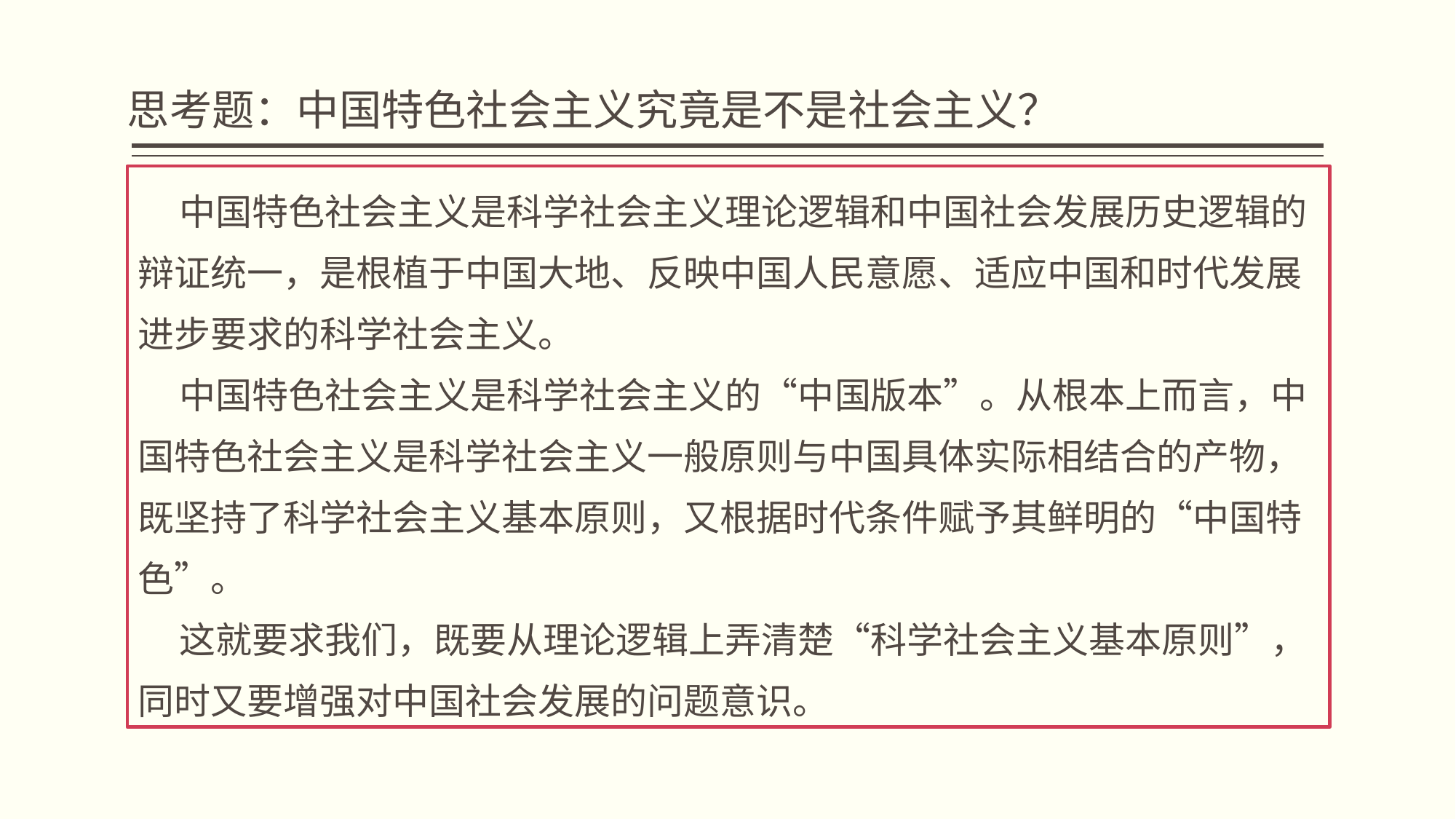

# 思考题：中国特色社会主义究竟是不是社会主义？
    中国特色社会主义是科学社会主义理论逻辑和中国社会发展历史逻辑的辩证统一，是根植于中国大地、反映中国人民意愿、适应中国和时代发展进步要求的科学社会主义。
    中国特色社会主义是科学社会主义的“中国版本”。从根本上而言，中国特色社会主义是科学社会主义一般原则与中国具体实际相结合的产物，既坚持了科学社会主义基本原则，又根据时代条件赋予其鲜明的“中国特色”。
    这就要求我们，既要从理论逻辑上弄清楚“科学社会主义基本原则”，同时又要增强对中国社会发展的问题意识。